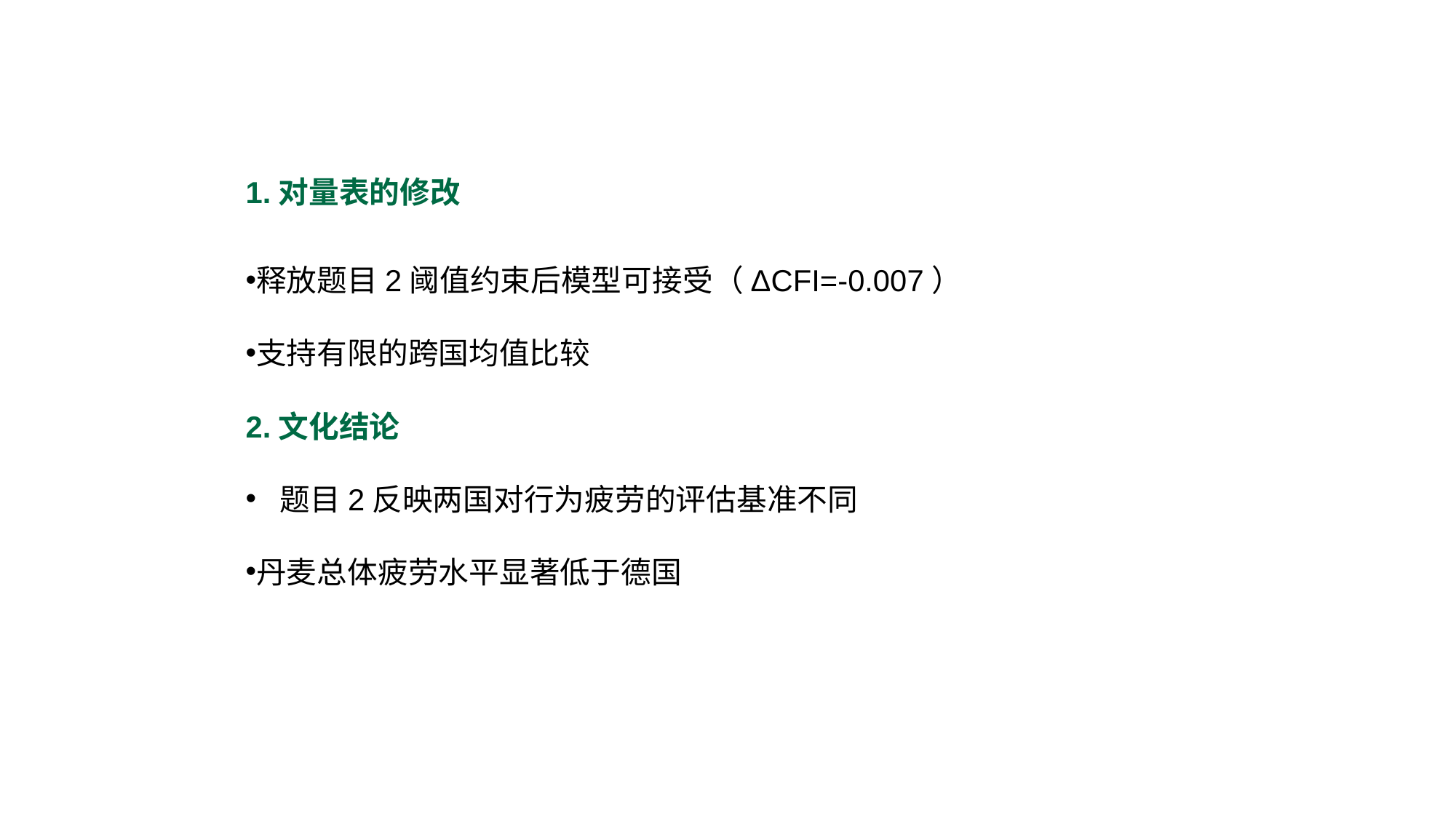

1.对量表的修改
释放题目2阈值约束后模型可接受（ΔCFI=-0.007）
支持有限的跨国均值比较
2.文化结论
题目2反映两国对行为疲劳的评估基准不同
丹麦总体疲劳水平显著低于德国